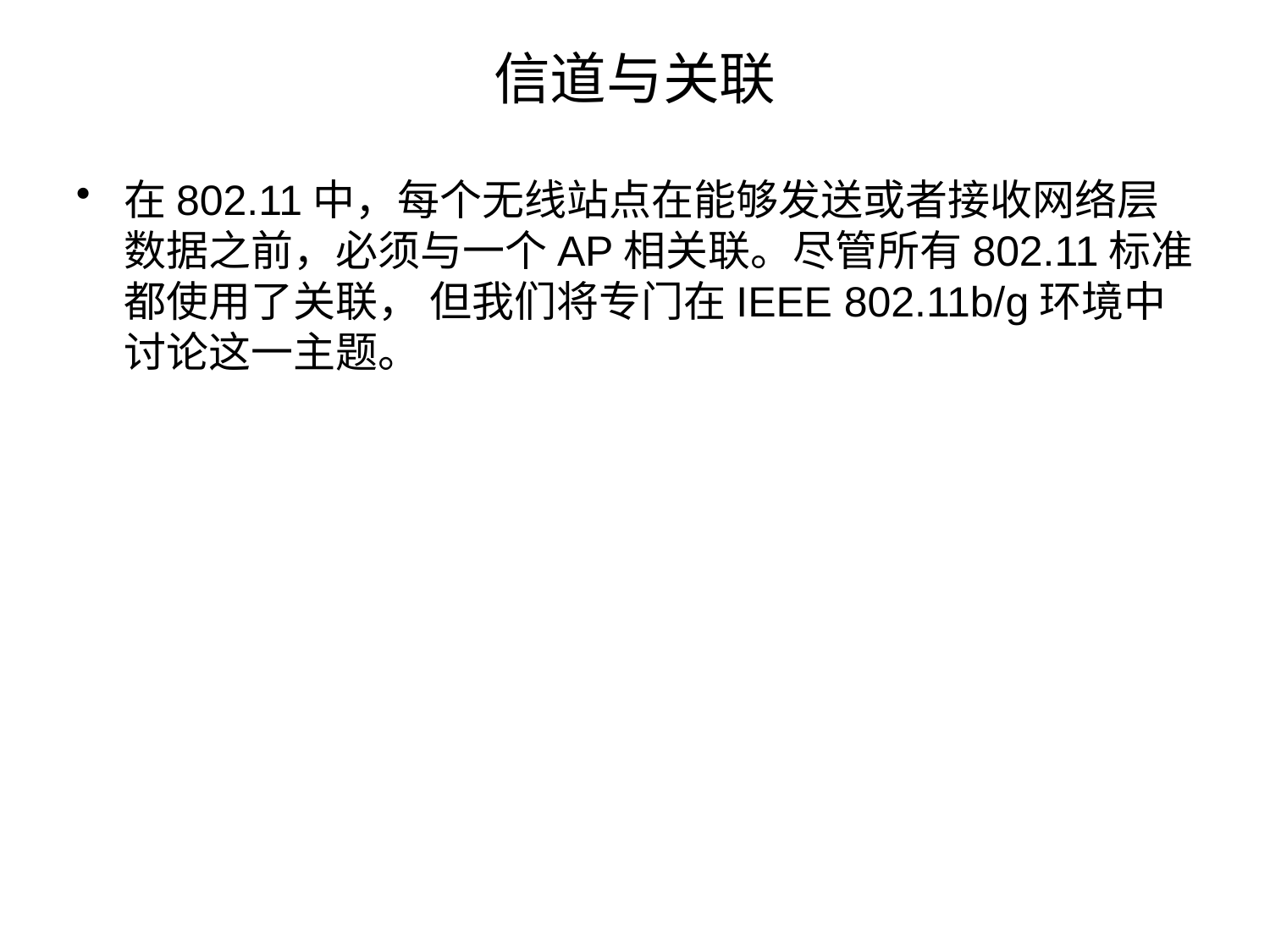

# 信道与关联
在802.11中，每个无线站点在能够发送或者接收网络层数据之前，必须与一个AP相关联。尽管所有802.11标准都使用了关联， 但我们将专门在IEEE 802.11b/g环境中讨论这一主题。